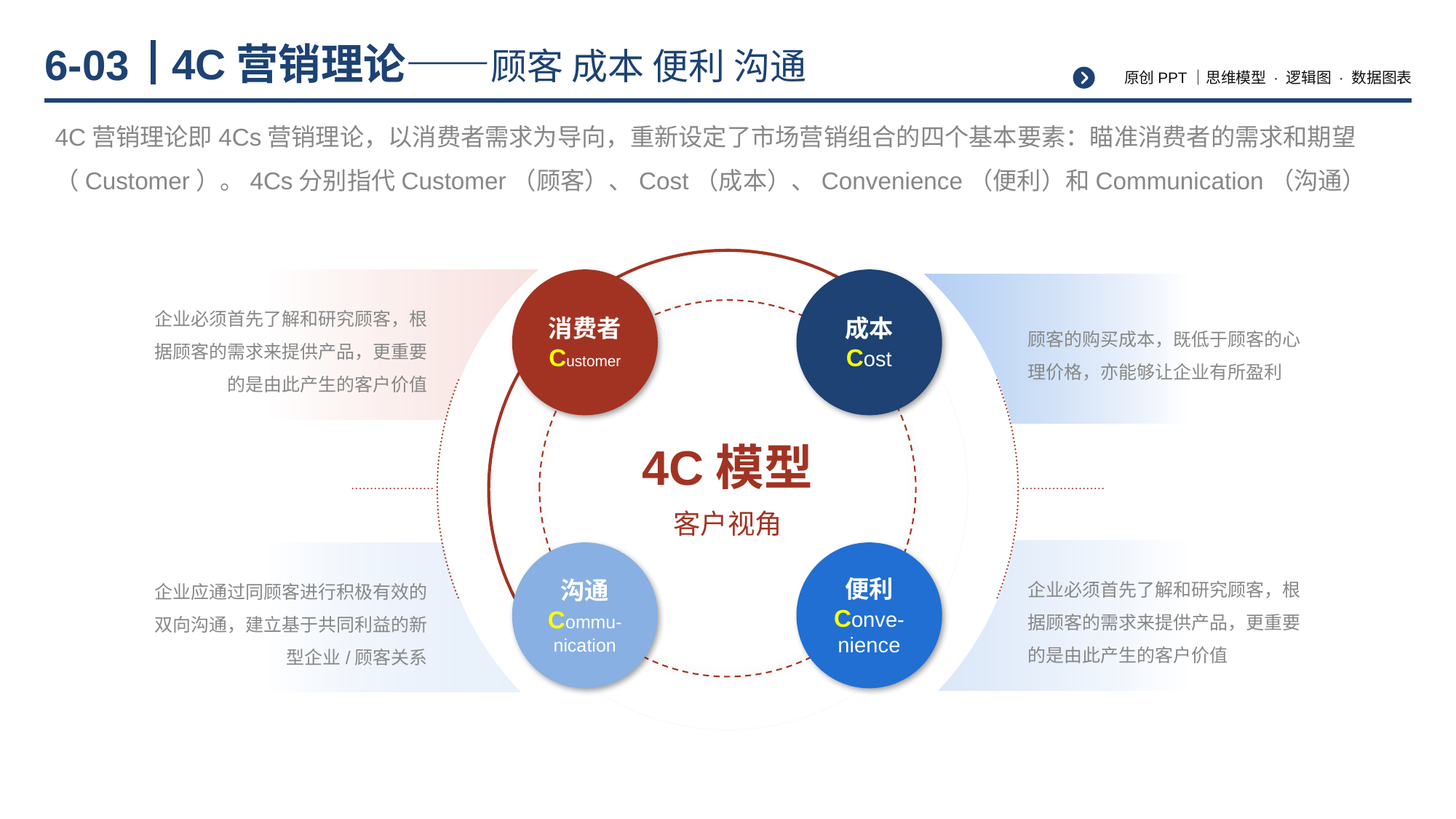

# 4C营销理论——顾客 成本 便利 沟通
6-03
4C营销理论即4Cs营销理论，以消费者需求为导向，重新设定了市场营销组合的四个基本要素：瞄准消费者的需求和期望（Customer）。4Cs分别指代Customer（顾客）、Cost（成本）、Convenience（便利）和Communication（沟通）

消费者
Customer
成本
Cost

4C模型
客户视角
沟通
Commu-
nication
便利
Conve-nience
企业必须首先了解和研究顾客，根据顾客的需求来提供产品，更重要的是由此产生的客户价值

顾客的购买成本，既低于顾客的心理价格，亦能够让企业有所盈利

企业必须首先了解和研究顾客，根据顾客的需求来提供产品，更重要的是由此产生的客户价值

企业应通过同顾客进行积极有效的双向沟通，建立基于共同利益的新型企业/顾客关系